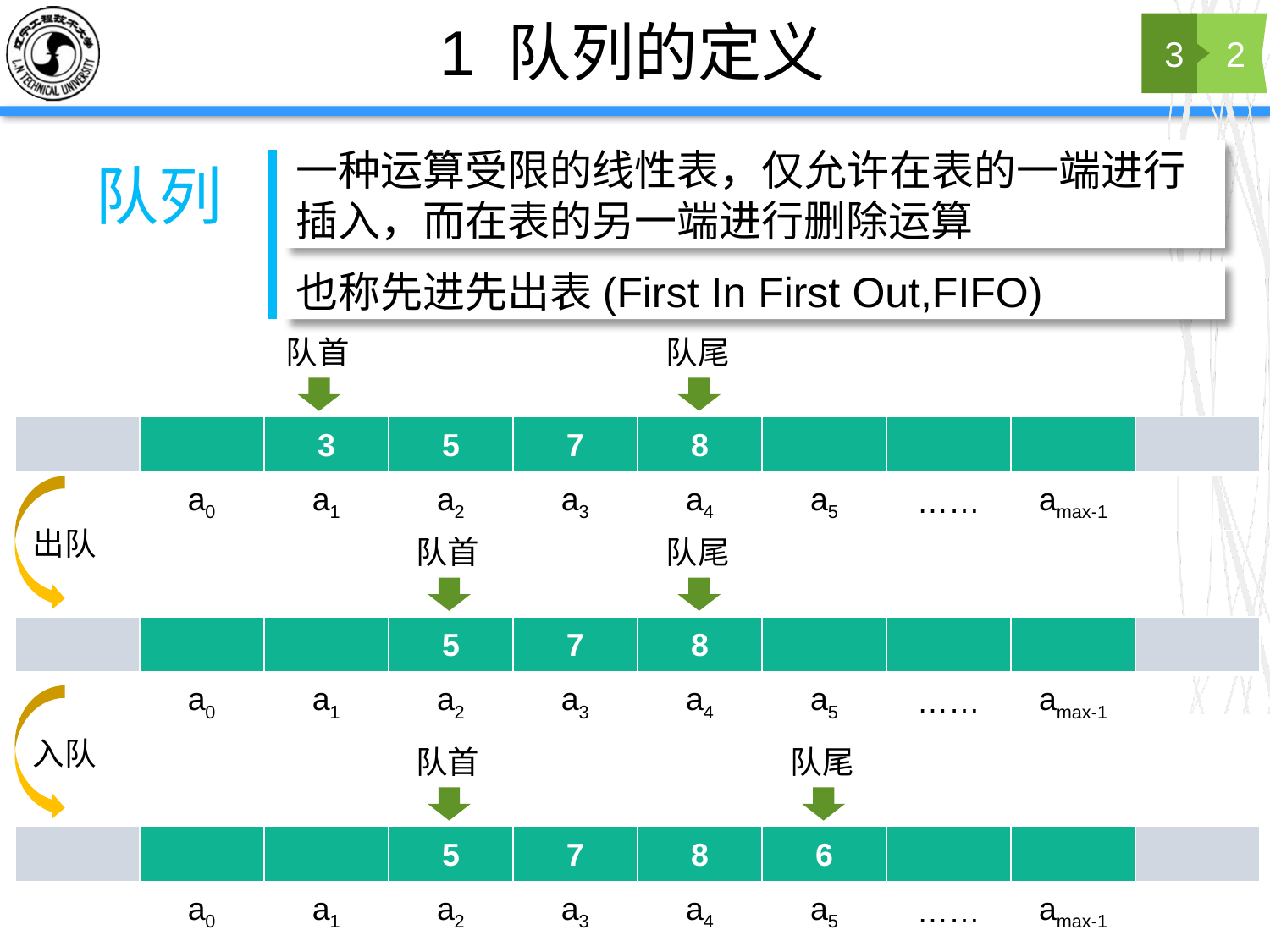

# 1 队列的定义
3
2
一种运算受限的线性表，仅允许在表的一端进行插入，而在表的另一端进行删除运算
队列
也称先进先出表(First In First Out,FIFO)
队首

队尾

|  |  | 3 | 5 | 7 | 8 |  |  |  |  |
| --- | --- | --- | --- | --- | --- | --- | --- | --- | --- |
|  | a0 | a1 | a2 | a3 | a4 | a5 | …… | amax-1 |  |

出队
队首

队尾

|  |  |  | 5 | 7 | 8 |  |  |  |  |
| --- | --- | --- | --- | --- | --- | --- | --- | --- | --- |
|  | a0 | a1 | a2 | a3 | a4 | a5 | …… | amax-1 |  |

入队
队首

队尾

|  |  |  | 5 | 7 | 8 | 6 |  |  |  |
| --- | --- | --- | --- | --- | --- | --- | --- | --- | --- |
|  | a0 | a1 | a2 | a3 | a4 | a5 | …… | amax-1 |  |